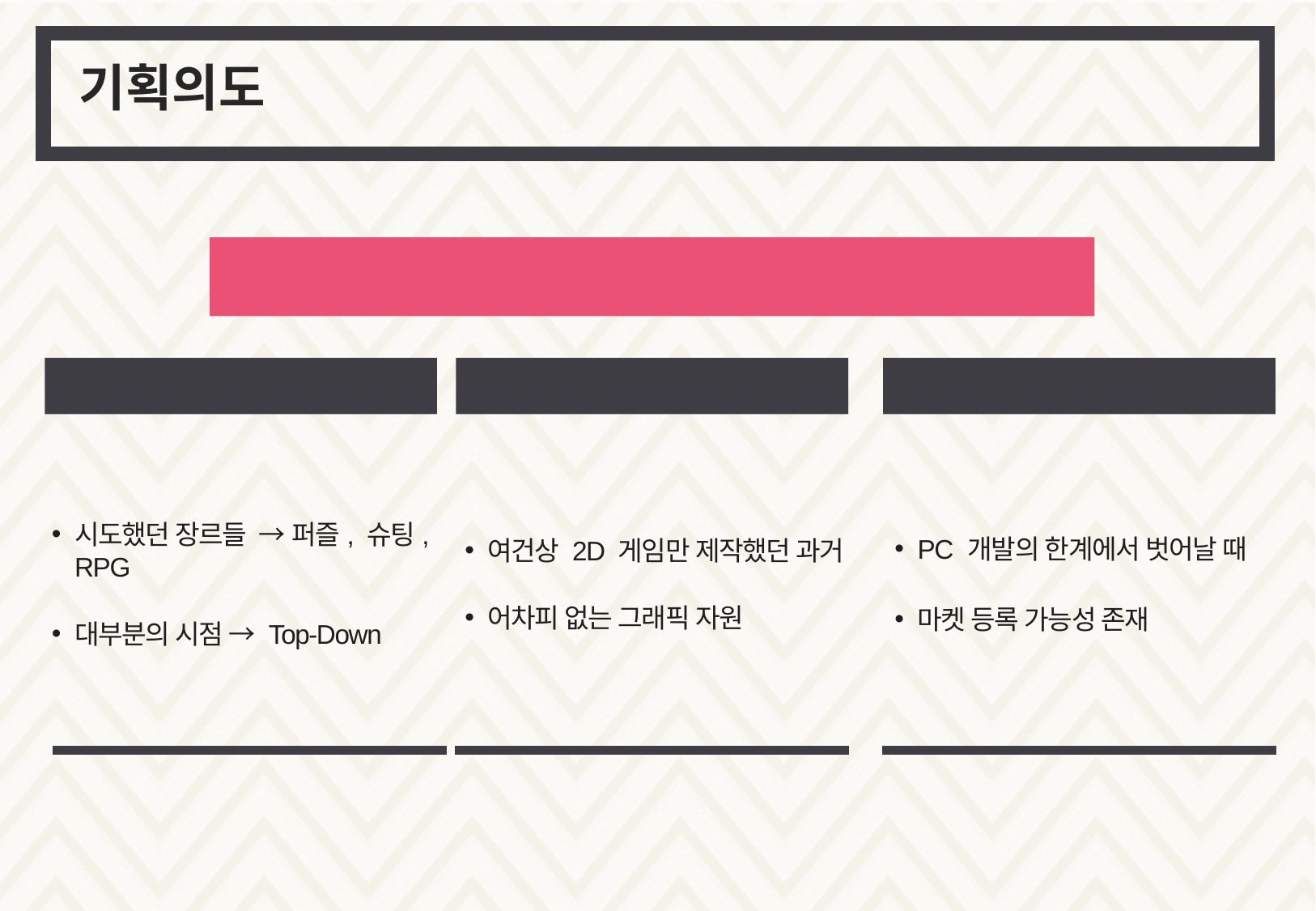

기획의도
매너리즘 탈피
새로운 장르
시도했던 장르들  → 퍼즐, 슈팅, RPG
대부분의 시점 → Top-Down

3D 게임
여건상 2D 게임만 제작했던 과거
어차피 없는 그래픽 자원

모바일 플랫폼
PC 개발의 한계에서 벗어날 때

마켓 등록 가능성 존재